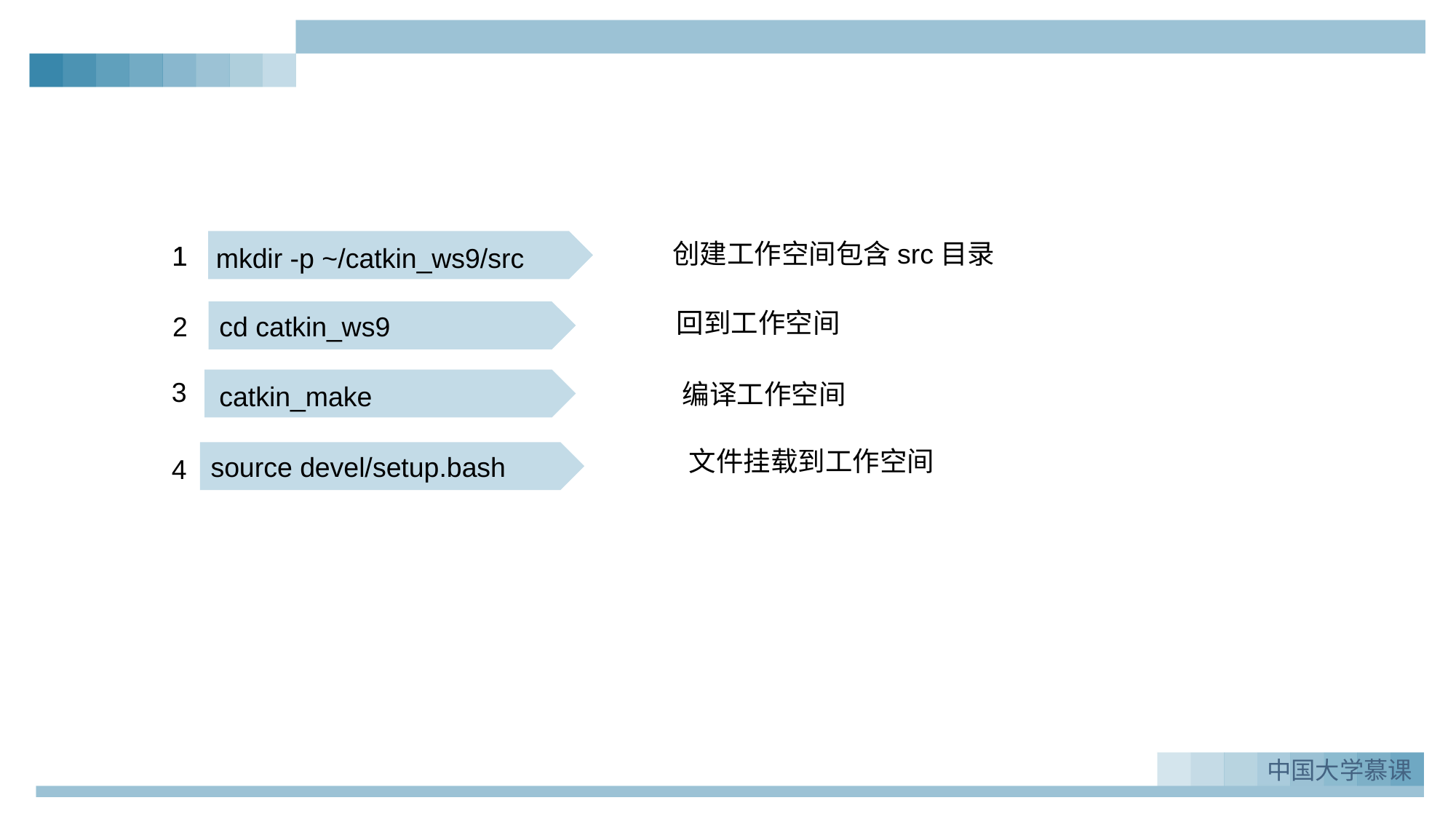

创建工作空间包含src目录
1
1
1
mkdir -p ~/catkin_ws9/src

回到工作空间
cd catkin_ws9
2

3
编译工作空间
catkin_make
文件挂载到工作空间
source devel/setup.bash
4
中国大学慕课